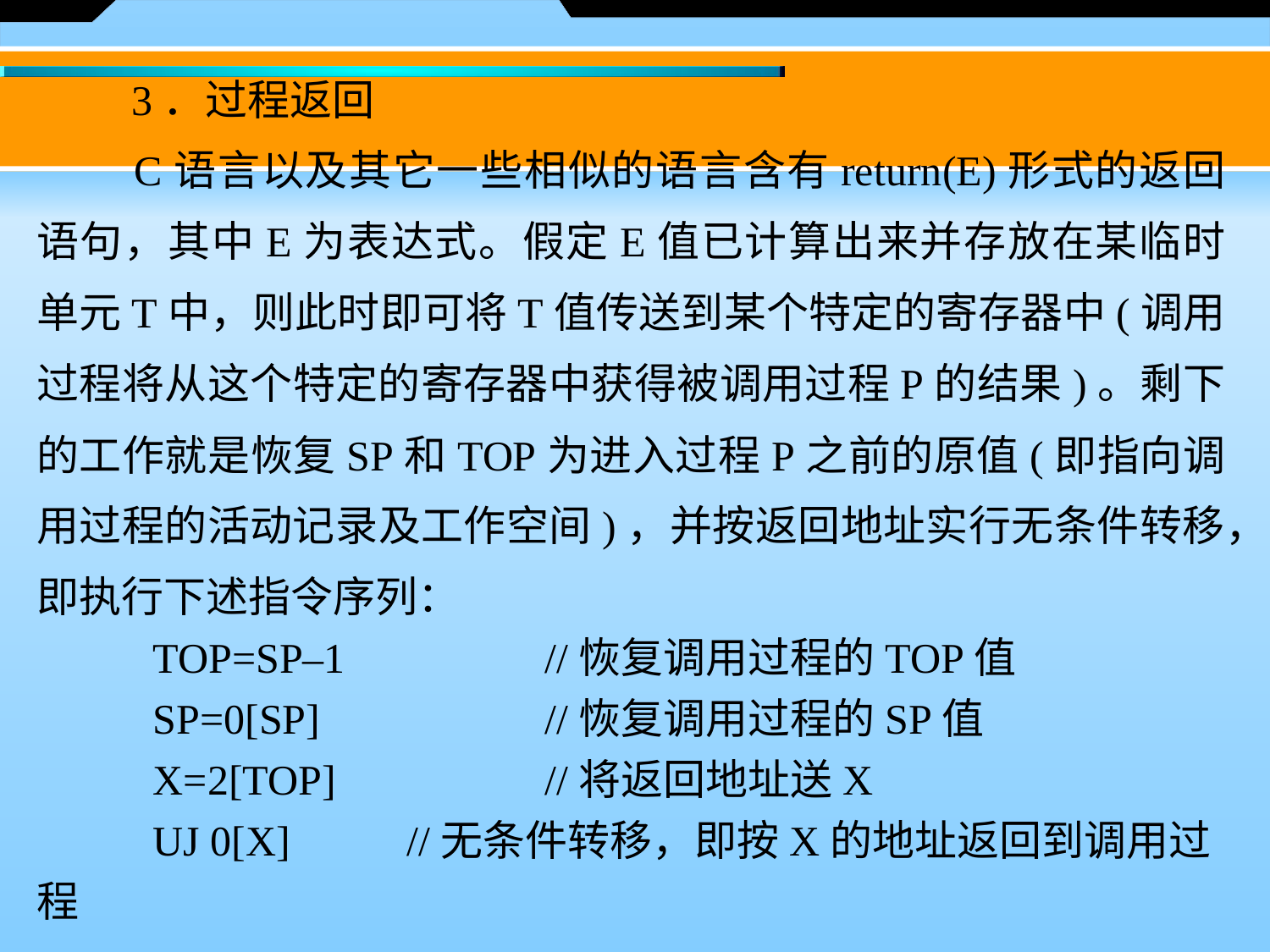

3．过程返回
　　C语言以及其它一些相似的语言含有return(E)形式的返回语句，其中E为表达式。假定E值已计算出来并存放在某临时单元T中，则此时即可将T值传送到某个特定的寄存器中(调用过程将从这个特定的寄存器中获得被调用过程P的结果)。剩下的工作就是恢复SP和TOP为进入过程P之前的原值(即指向调用过程的活动记录及工作空间)，并按返回地址实行无条件转移，即执行下述指令序列：
           TOP=SP–1          	//恢复调用过程的TOP值
           SP=0[SP]            	//恢复调用过程的SP值
           X=2[TOP]           	//将返回地址送X
           UJ 0[X]           //无条件转移，即按X的地址返回到调用过程